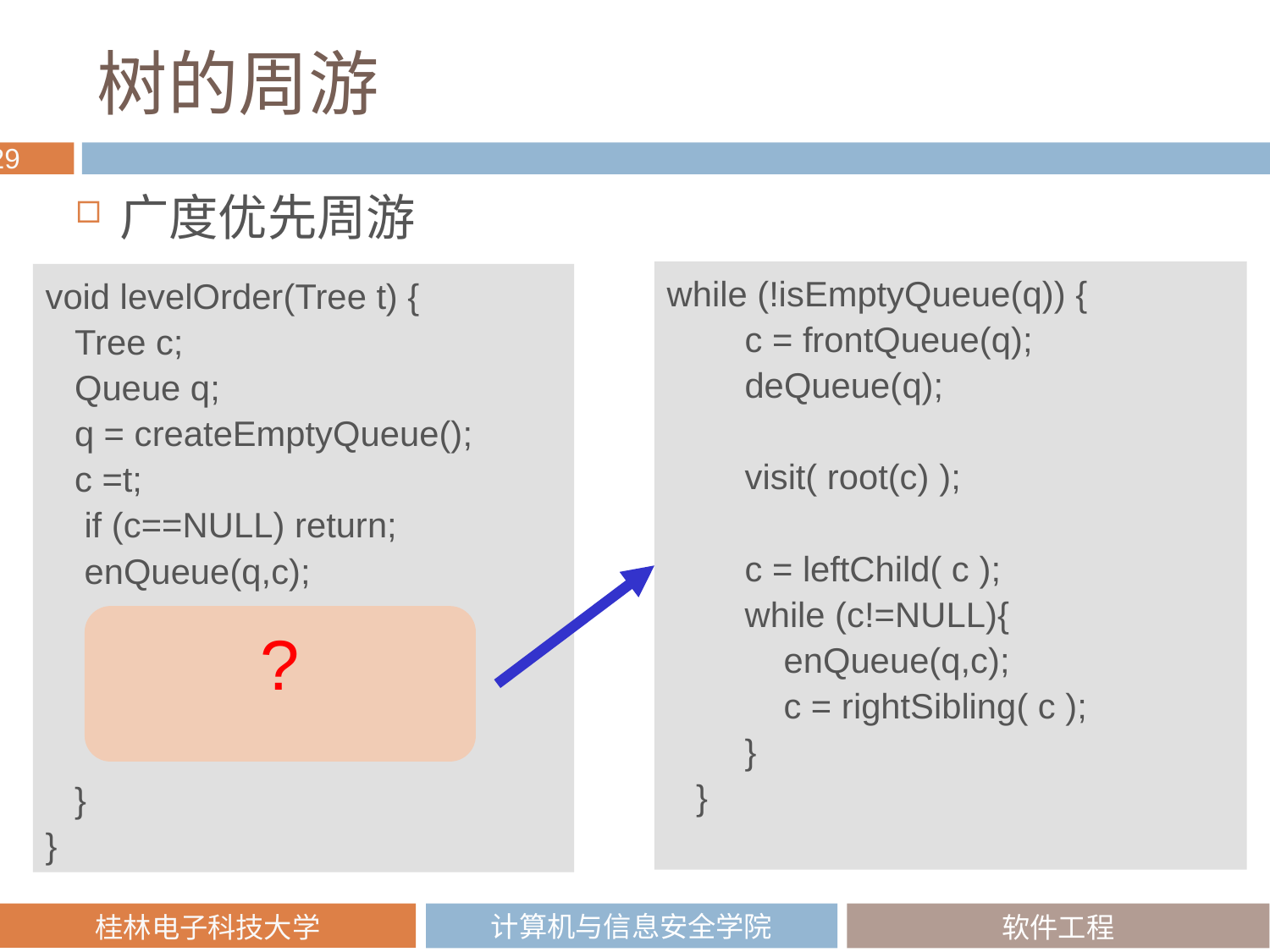

# 树的周游
广度优先周游
while (!isEmptyQueue(q)) {
        c = frontQueue(q);
        deQueue(q);

        visit( root(c) );

        c = leftChild( c );
        while (c!=NULL){
            enQueue(q,c);
            c = rightSibling( c );
        }
   }

void levelOrder(Tree t) {
   Tree c;
   Queue q;
   q = createEmptyQueue();
   c =t;
    if (c==NULL) return;
    enQueue(q,c);

   }
}
?